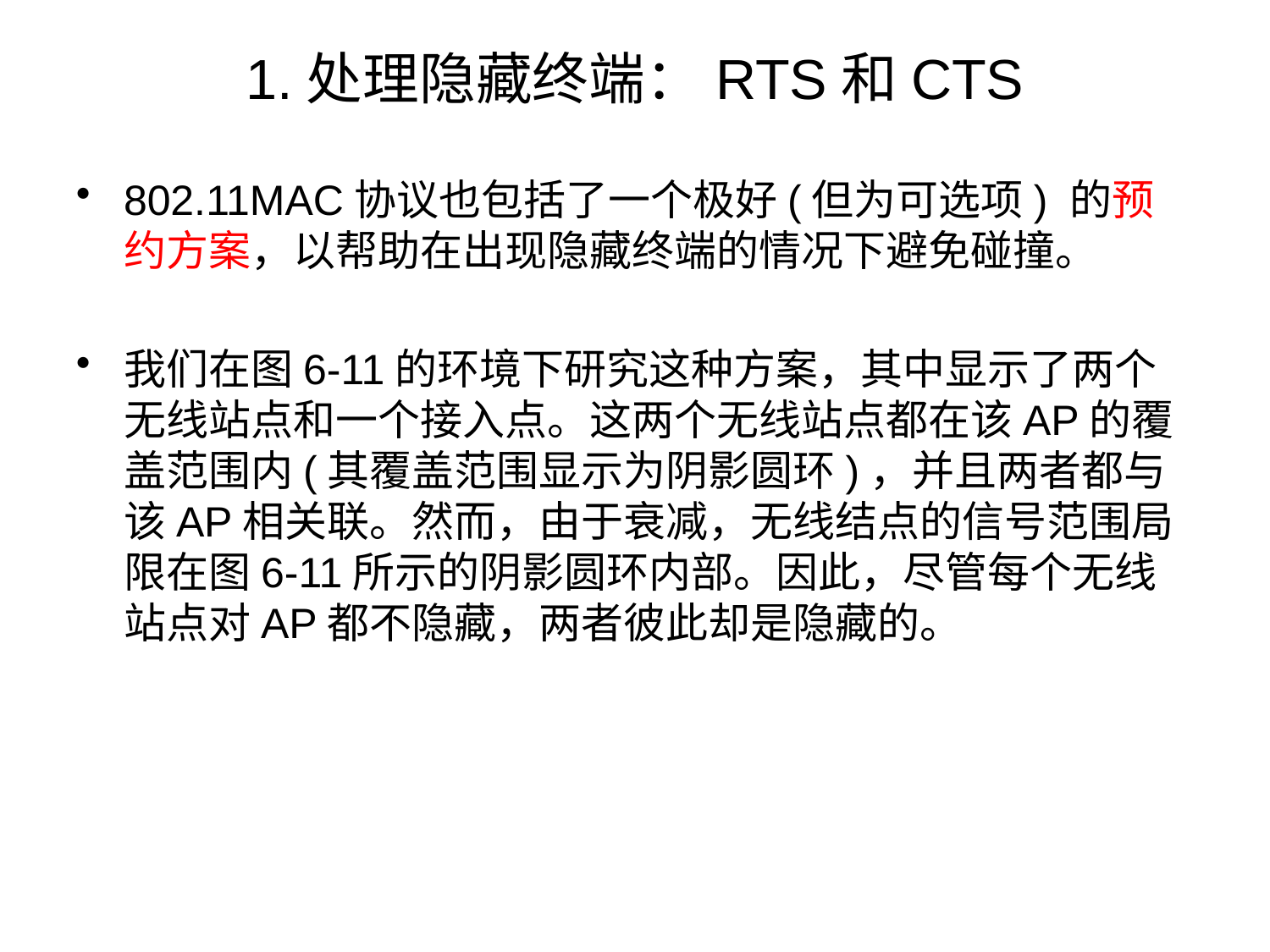

# 1.处理隐藏终端：RTS和CTS
802.11MAC协议也包括了一个极好(但为可选项) 的预约方案，以帮助在出现隐藏终端的情况下避免碰撞。

我们在图6-11的环境下研究这种方案，其中显示了两个无线站点和一个接入点。这两个无线站点都在该AP的覆盖范围内(其覆盖范围显示为阴影圆环)，并且两者都与该AP相关联。然而，由于衰减，无线结点的信号范围局限在图6-11所示的阴影圆环内部。因此，尽管每个无线站点对AP都不隐藏，两者彼此却是隐藏的。